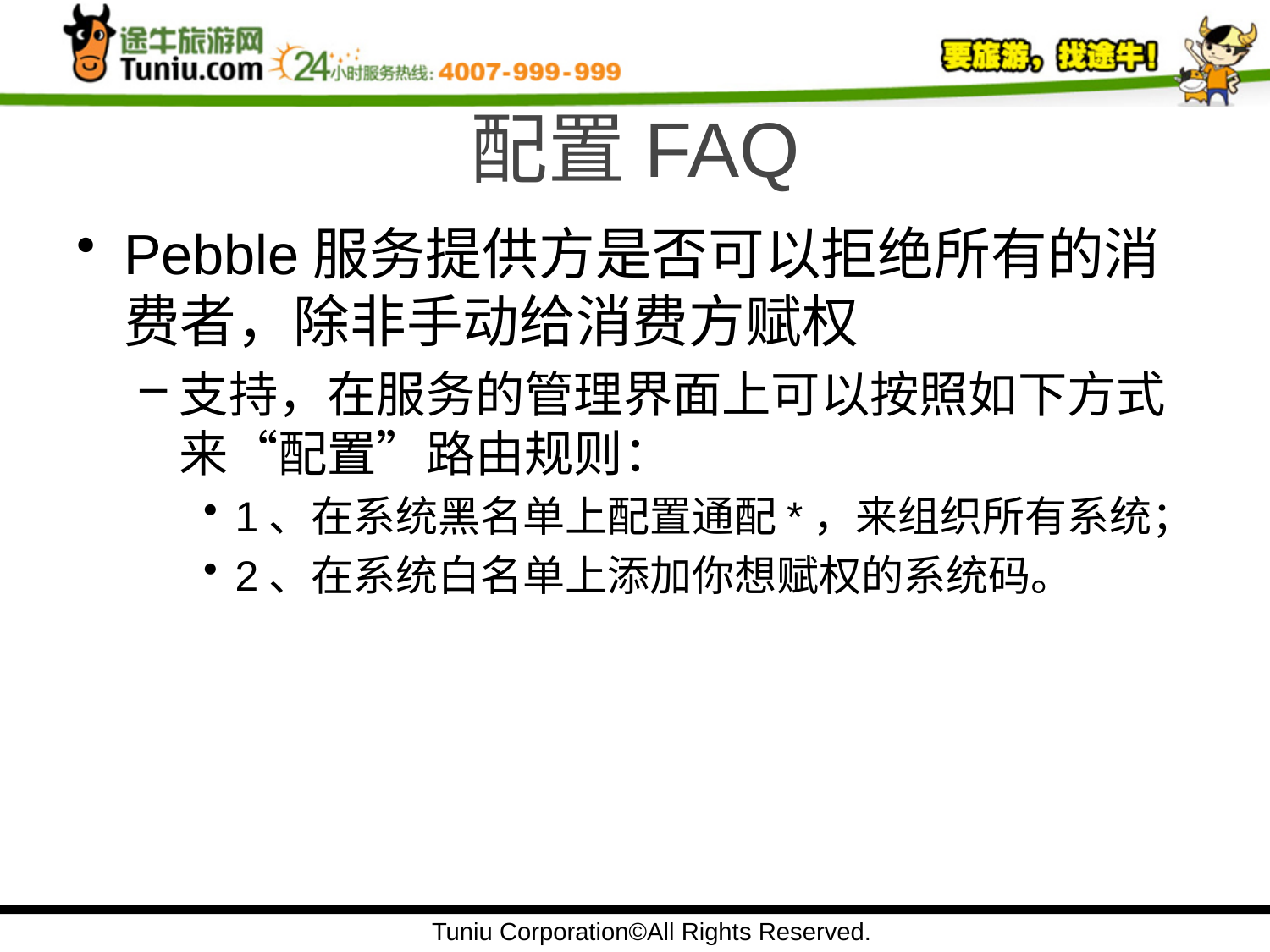

# 配置FAQ
Pebble服务提供方是否可以拒绝所有的消费者，除非手动给消费方赋权
支持，在服务的管理界面上可以按照如下方式来“配置”路由规则：
1、在系统黑名单上配置通配*，来组织所有系统；
2、在系统白名单上添加你想赋权的系统码。